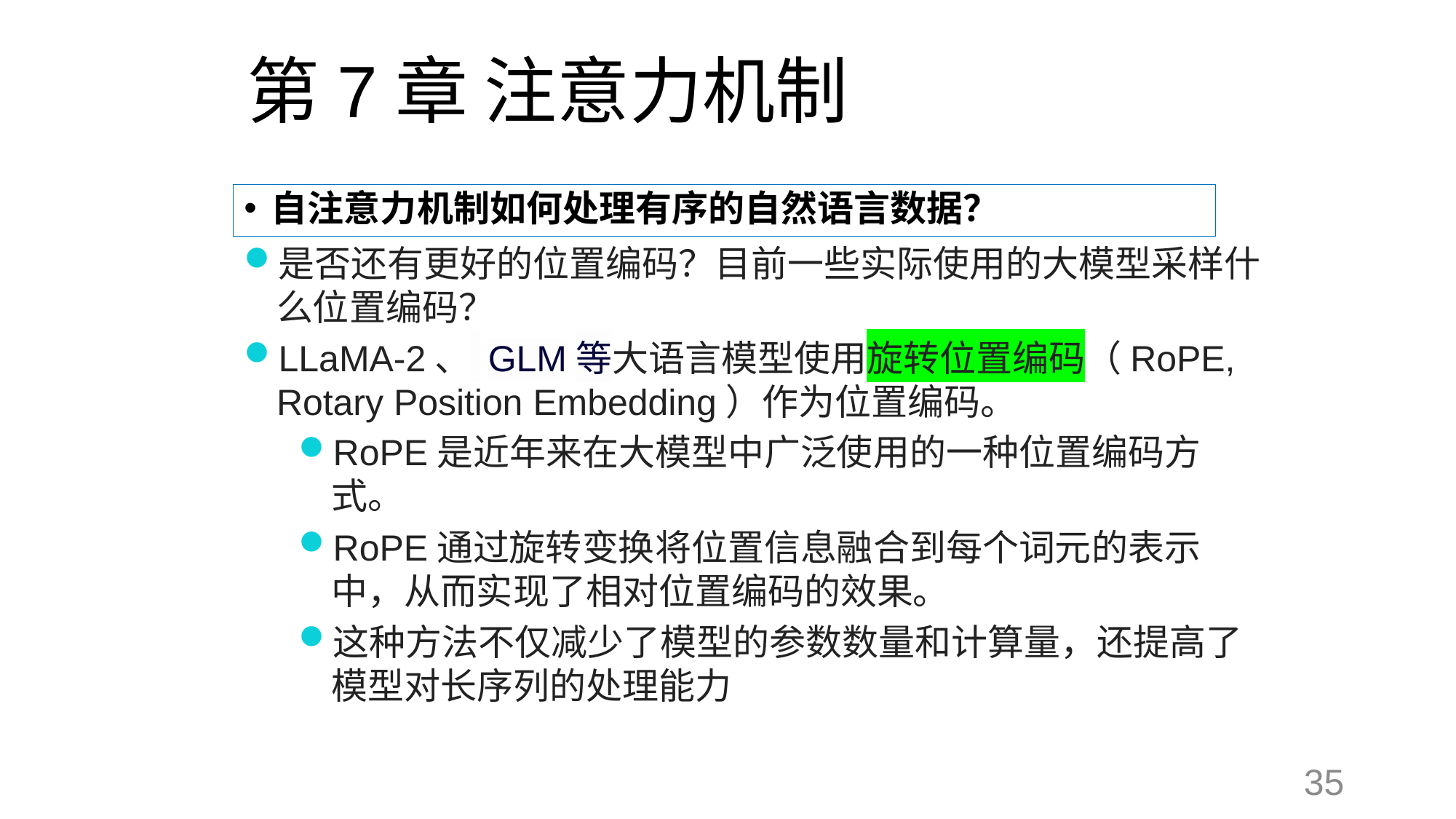

# 第7章 注意力机制
自注意力机制如何处理有序的自然语言数据？

是否还有更好的位置编码？目前一些实际使用的大模型采样什么位置编码？
LLaMA-2、 GLM等大语言模型使用旋转位置编码（RoPE, Rotary Position Embedding）作为位置编码。
RoPE是近年来在大模型中广泛使用的一种位置编码方式。
RoPE通过旋转变换将位置信息融合到每个词元的表示中，从而实现了相对位置编码的效果。
这种方法不仅减少了模型的参数数量和计算量，还提高了模型对长序列的处理能力

35